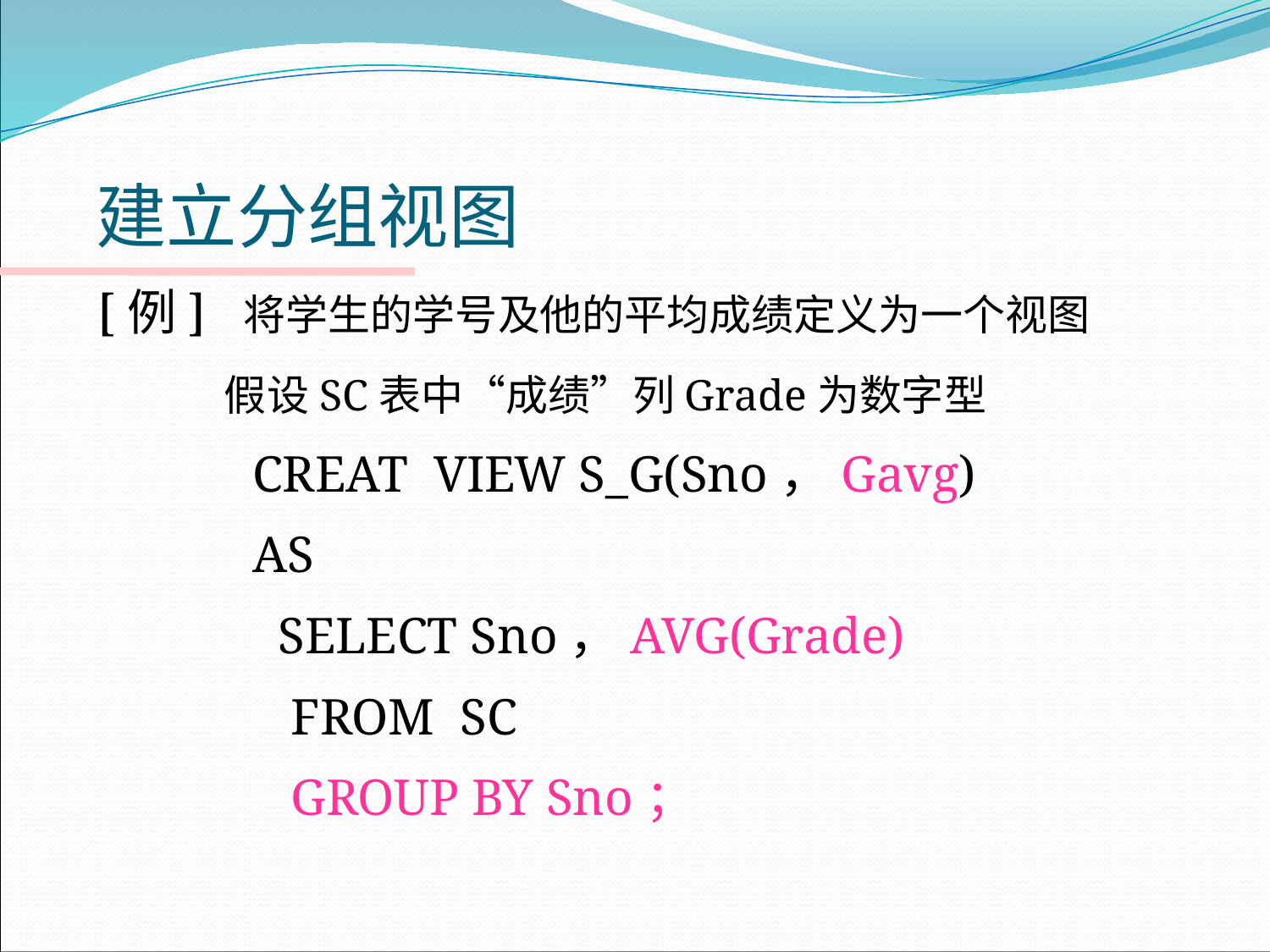

# 建立分组视图
[例]  将学生的学号及他的平均成绩定义为一个视图
	       假设SC表中“成绩”列Grade为数字型
            CREAT  VIEW S_G(Sno，Gavg)
            AS
              SELECT Sno，AVG(Grade)
               FROM  SC
               GROUP BY Sno；

383